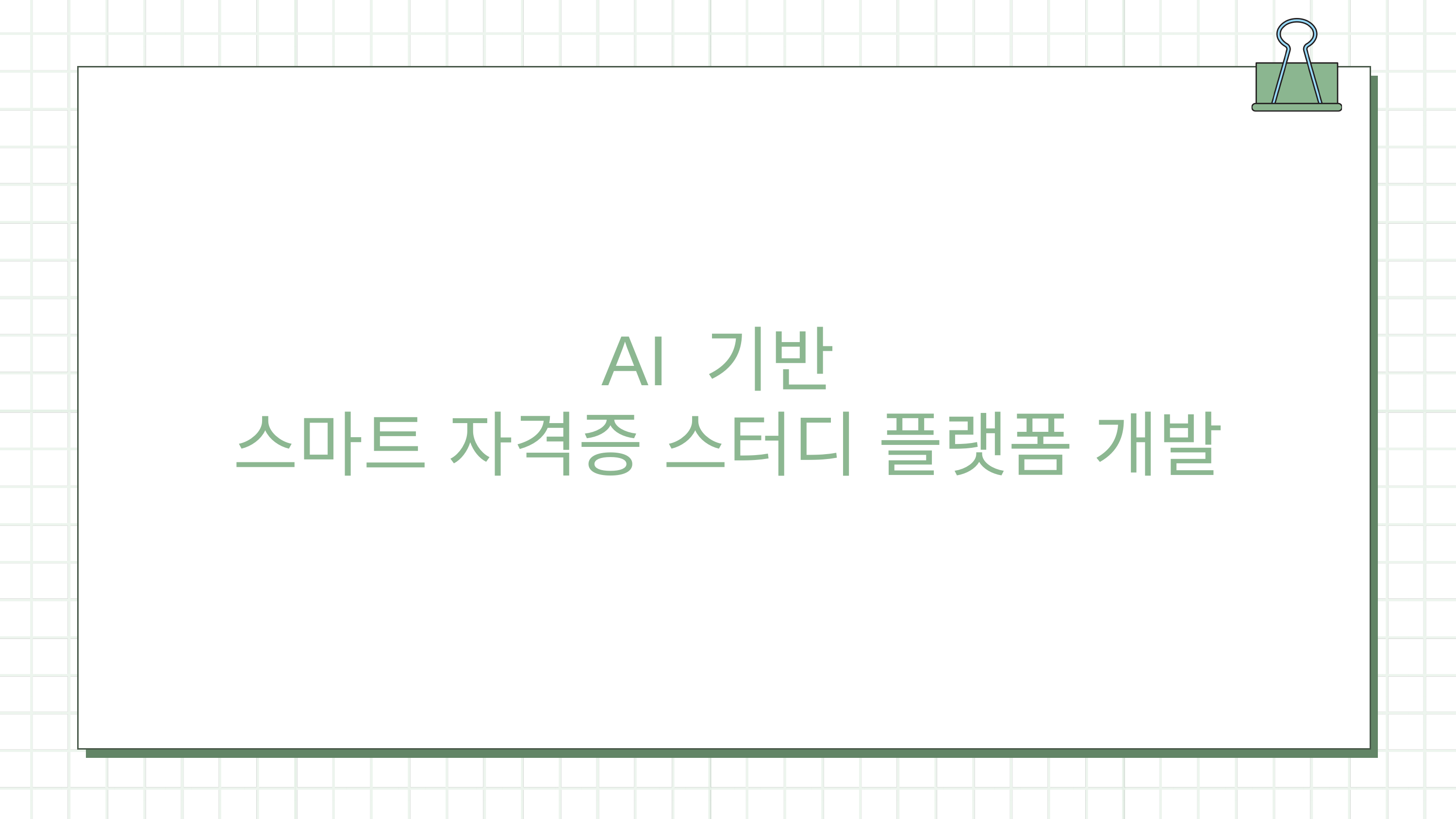

AI 기반
스마트 자격증 스터디 플랫폼 개발